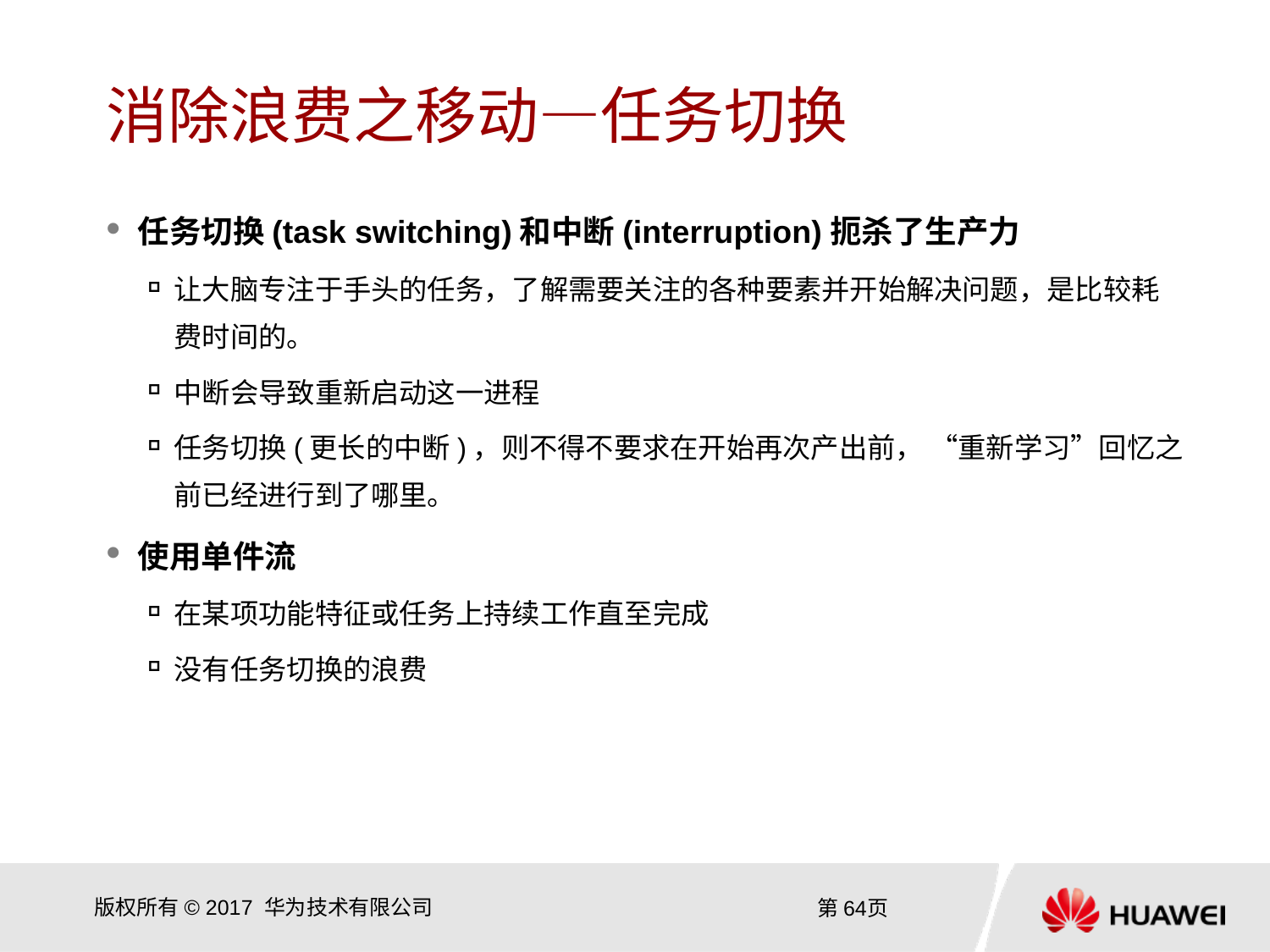

# 消除浪费之移动—任务切换
任务切换(task switching)和中断(interruption)扼杀了生产力
让大脑专注于手头的任务，了解需要关注的各种要素并开始解决问题，是比较耗费时间的。
中断会导致重新启动这一进程
任务切换(更长的中断)，则不得不要求在开始再次产出前， “重新学习”回忆之前已经进行到了哪里。
使用单件流
在某项功能特征或任务上持续工作直至完成
没有任务切换的浪费